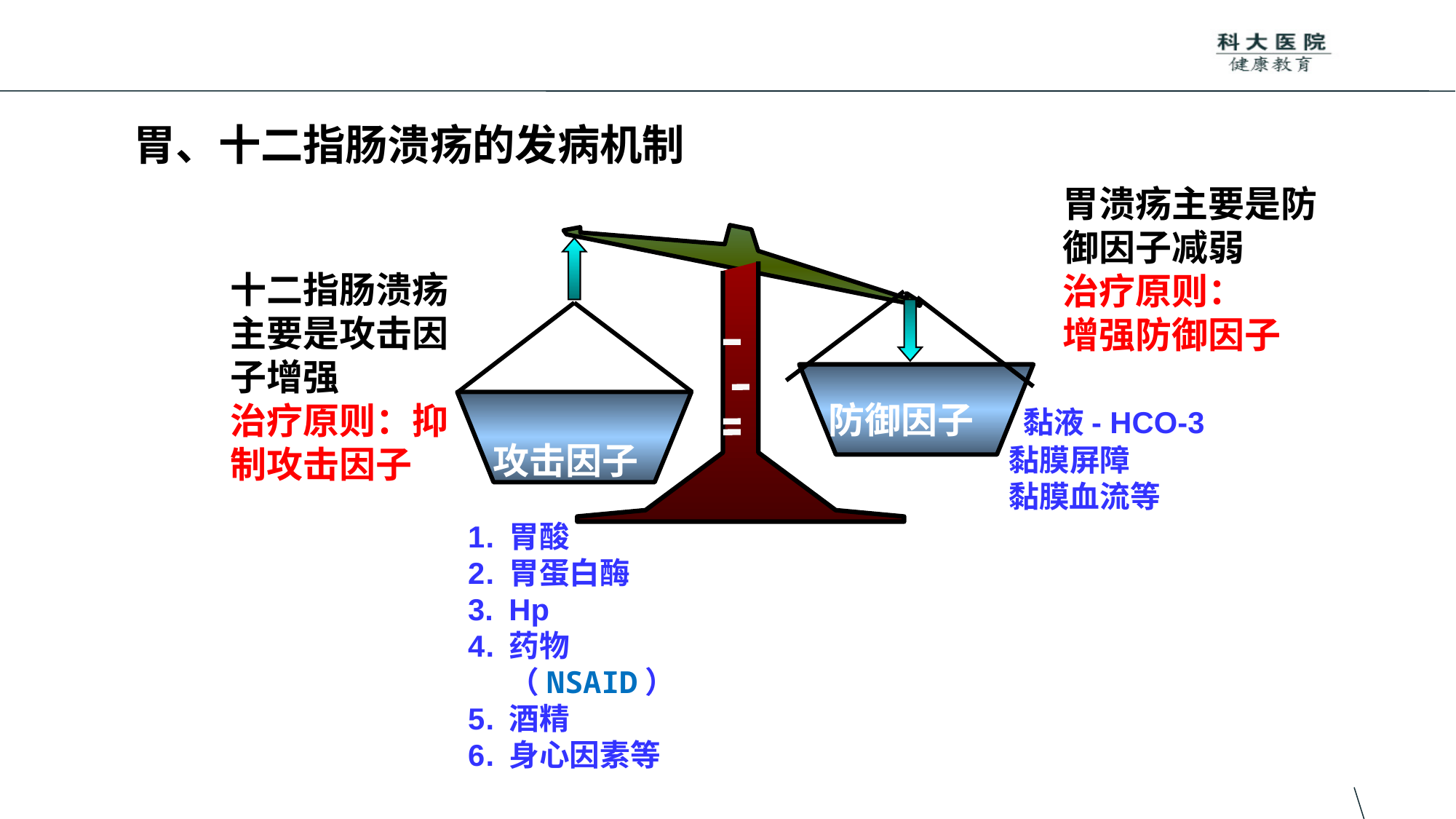

胃、十二指肠溃疡的发病机制
38
胃溃疡主要是防御因子减弱
治疗原则：
增强防御因子

十二指肠溃疡主要是攻击因子增强
治疗原则：抑制攻击因子

防御因子      黏液- HCO-3
                         黏膜屏障
                         黏膜血流等

  攻击因子

胃酸
胃蛋白酶
Hp
药物（NSAID）
酒精
身心因素等